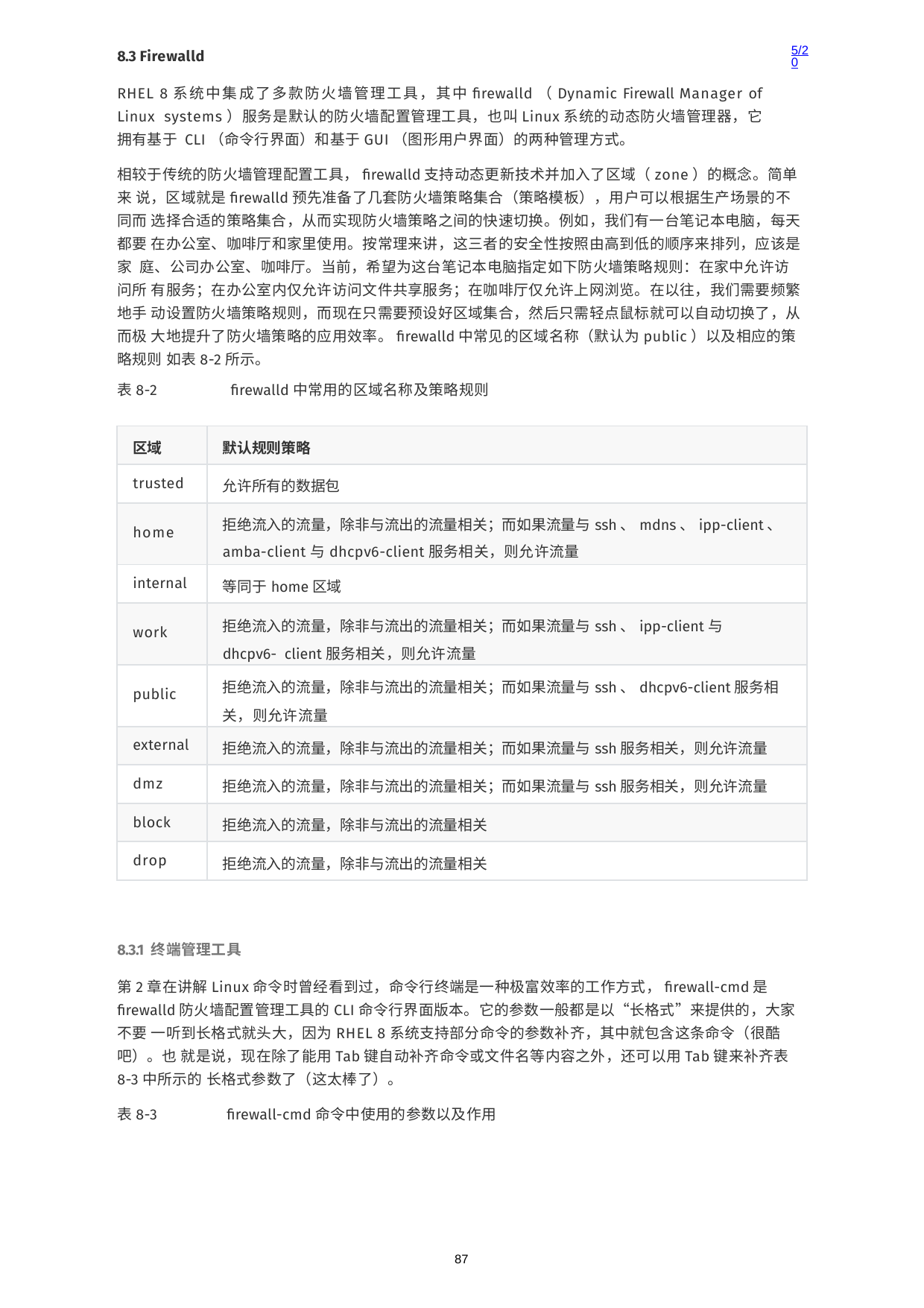

5/20
8.3 Firewalld
RHEL 8系统中集成了多款防火墙管理工具，其中firewalld（Dynamic Firewall Manager of Linux  systems）服务是默认的防火墙配置管理工具，也叫Linux系统的动态防火墙管理器，它拥有基于 CLI（命令行界面）和基于GUI（图形用户界面）的两种管理方式。
相较于传统的防火墙管理配置工具，firewalld支持动态更新技术并加入了区域（zone）的概念。简单来 说，区域就是firewalld预先准备了几套防火墙策略集合（策略模板），用户可以根据生产场景的不同而 选择合适的策略集合，从而实现防火墙策略之间的快速切换。例如，我们有一台笔记本电脑，每天都要 在办公室、咖啡厅和家里使用。按常理来讲，这三者的安全性按照由高到低的顺序来排列，应该是家  庭、公司办公室、咖啡厅。当前，希望为这台笔记本电脑指定如下防火墙策略规则：在家中允许访问所 有服务；在办公室内仅允许访问文件共享服务；在咖啡厅仅允许上网浏览。在以往，我们需要频繁地手 动设置防火墙策略规则，而现在只需要预设好区域集合，然后只需轻点鼠标就可以自动切换了，从而极 大地提升了防火墙策略的应用效率。firewalld中常见的区域名称（默认为public）以及相应的策略规则 如表8-2所示。

表8-2	firewalld中常用的区域名称及策略规则
| 区域 | 默认规则策略 |
| --- | --- |
| trusted | 允许所有的数据包 |
| home | 拒绝流入的流量，除非与流出的流量相关；而如果流量与ssh、mdns、ipp-client、 amba-client与dhcpv6-client服务相关，则允许流量 |
| internal | 等同于home区域 |
| work | 拒绝流入的流量，除非与流出的流量相关；而如果流量与ssh、ipp-client与dhcpv6- client服务相关，则允许流量 |
| public | 拒绝流入的流量，除非与流出的流量相关；而如果流量与ssh、dhcpv6-client服务相 关，则允许流量 |
| external | 拒绝流入的流量，除非与流出的流量相关；而如果流量与ssh服务相关，则允许流量 |
| dmz | 拒绝流入的流量，除非与流出的流量相关；而如果流量与ssh服务相关，则允许流量 |
| block | 拒绝流入的流量，除非与流出的流量相关 |
| drop | 拒绝流入的流量，除非与流出的流量相关 |
8.3.1 终端管理工具
第2章在讲解Linux命令时曾经看到过，命令行终端是一种极富效率的工作方式，firewall-cmd是 firewalld防火墙配置管理工具的CLI命令行界面版本。它的参数一般都是以“长格式”来提供的，大家不要 一听到长格式就头大，因为RHEL 8系统支持部分命令的参数补齐，其中就包含这条命令（很酷吧）。也 就是说，现在除了能用Tab键自动补齐命令或文件名等内容之外，还可以用Tab键来补齐表8-3中所示的 长格式参数了（这太棒了）。
表8-3	firewall-cmd命令中使用的参数以及作用
87